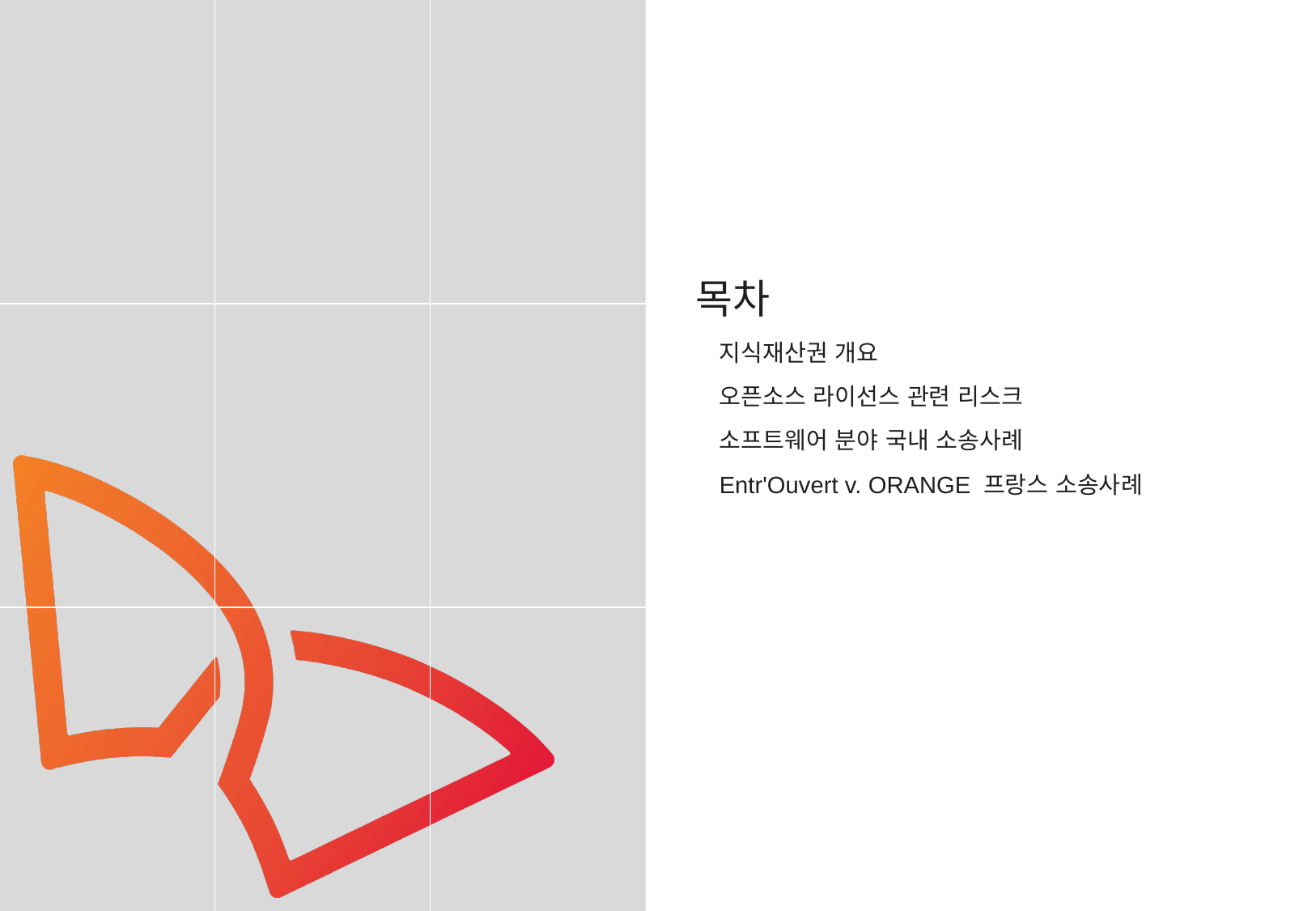

목차
지식재산권 개요
오픈소스 라이선스 관련 리스크
소프트웨어 분야 국내 소송사례
Entr'Ouvert v. ORANGE 프랑스 소송사례